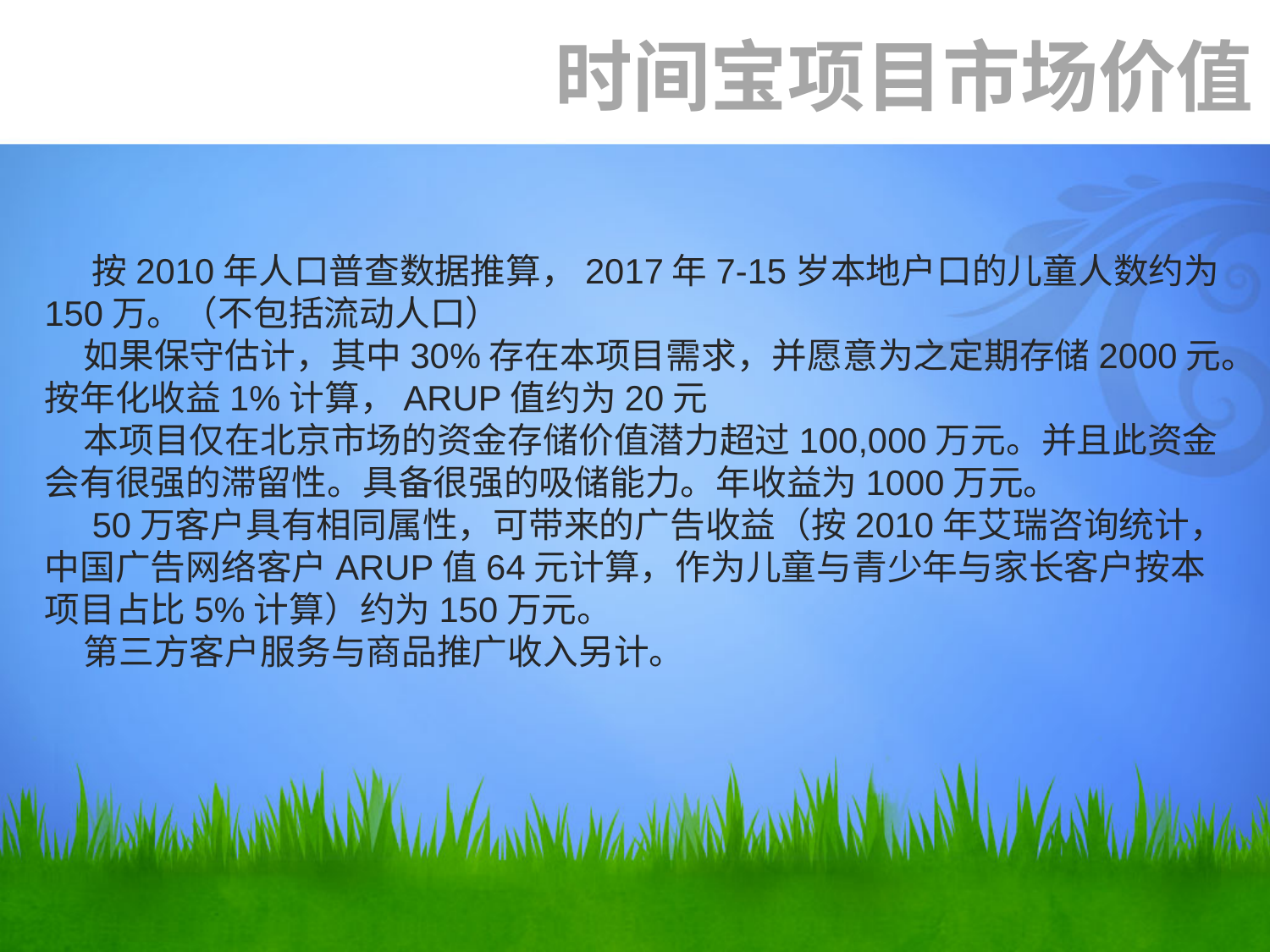

时间宝项目市场价值
# 按2010年人口普查数据推算，2017年7-15岁本地户口的儿童人数约为150万。（不包括流动人口） 如果保守估计，其中30%存在本项目需求，并愿意为之定期存储2000元。按年化收益1%计算，ARUP值约为20元 本项目仅在北京市场的资金存储价值潜力超过100,000万元。并且此资金会有很强的滞留性。具备很强的吸储能力。年收益为1000万元。 50万客户具有相同属性，可带来的广告收益（按2010年艾瑞咨询统计，中国广告网络客户ARUP值64元计算，作为儿童与青少年与家长客户按本项目占比5%计算）约为150万元。 第三方客户服务与商品推广收入另计。